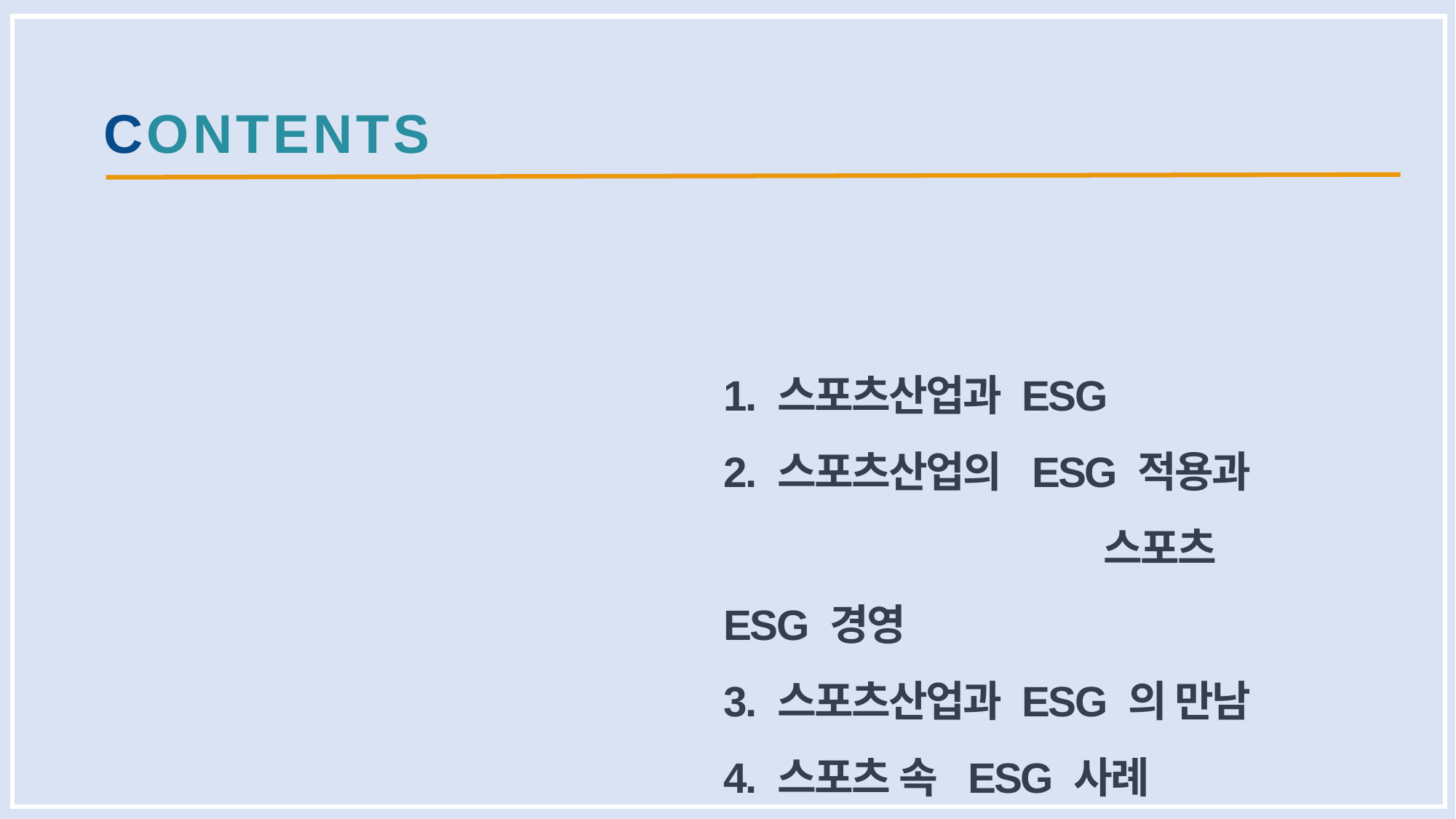

CONTENTS
1. 스포츠산업과 ESG
2. 스포츠산업의  ESG 적용과                                        스포츠 ESG 경영
3. 스포츠산업과 ESG 의 만남
4. 스포츠 속  ESG 사례